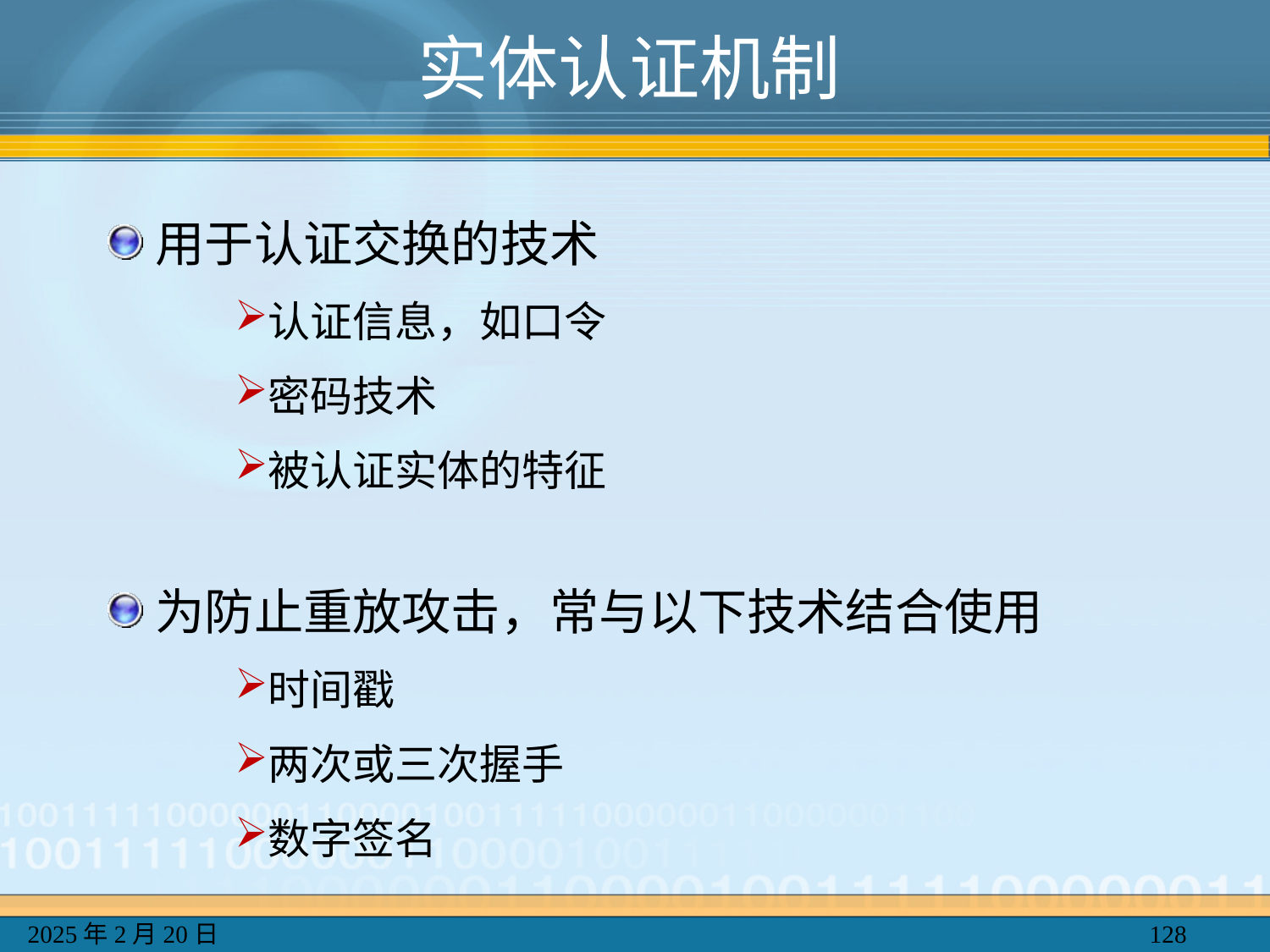

# 实体认证机制
用于认证交换的技术
认证信息，如口令
密码技术
被认证实体的特征

为防止重放攻击，常与以下技术结合使用
时间戳
两次或三次握手
数字签名
2025年2月20日
128